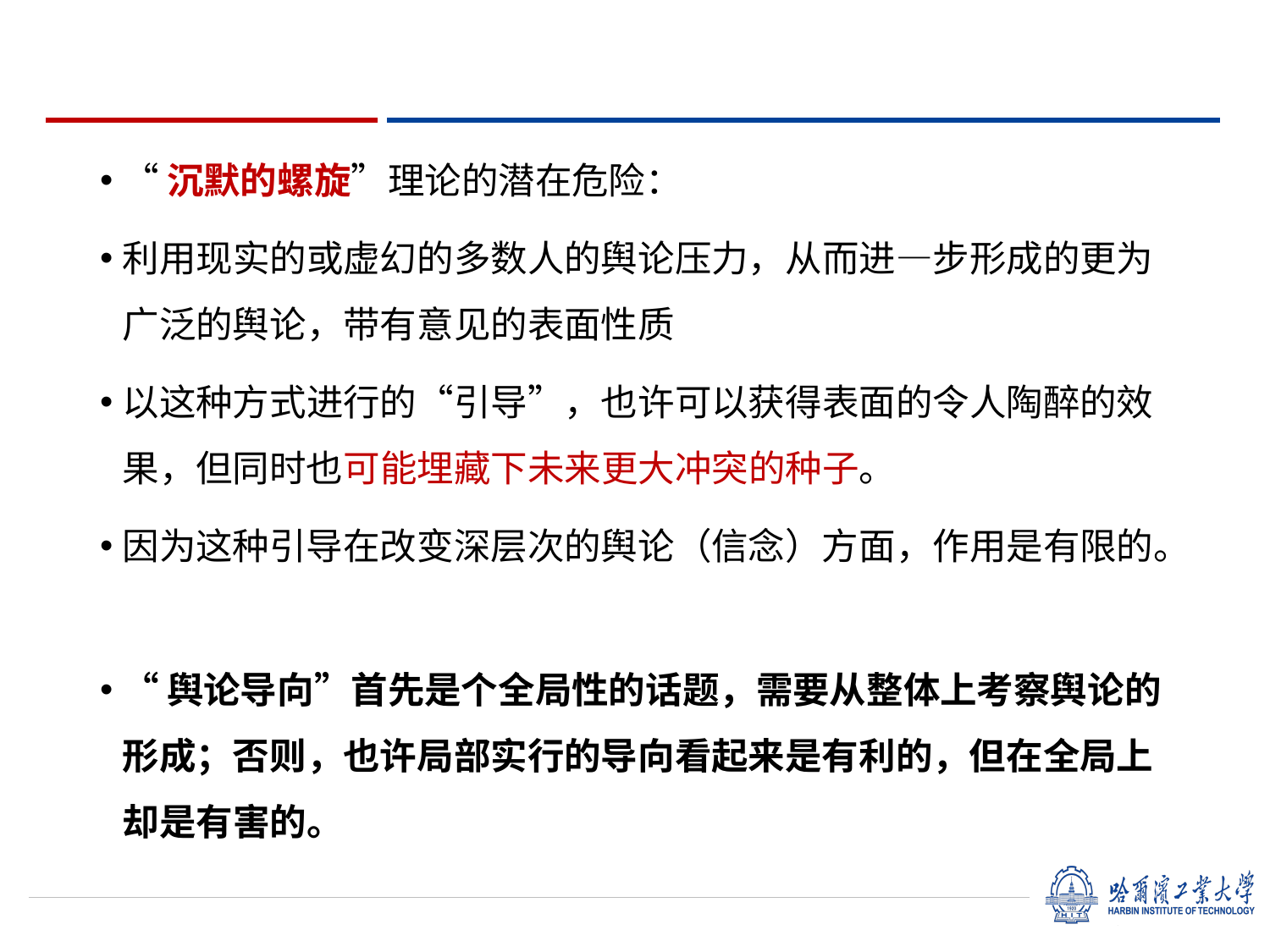

#
“沉默的螺旋”理论的潜在危险：
利用现实的或虚幻的多数人的舆论压力，从而进—步形成的更为广泛的舆论，带有意见的表面性质
以这种方式进行的“引导”，也许可以获得表面的令人陶醉的效果，但同时也可能埋藏下未来更大冲突的种子。
因为这种引导在改变深层次的舆论（信念）方面，作用是有限的。
“舆论导向”首先是个全局性的话题，需要从整体上考察舆论的形成；否则，也许局部实行的导向看起来是有利的，但在全局上却是有害的。